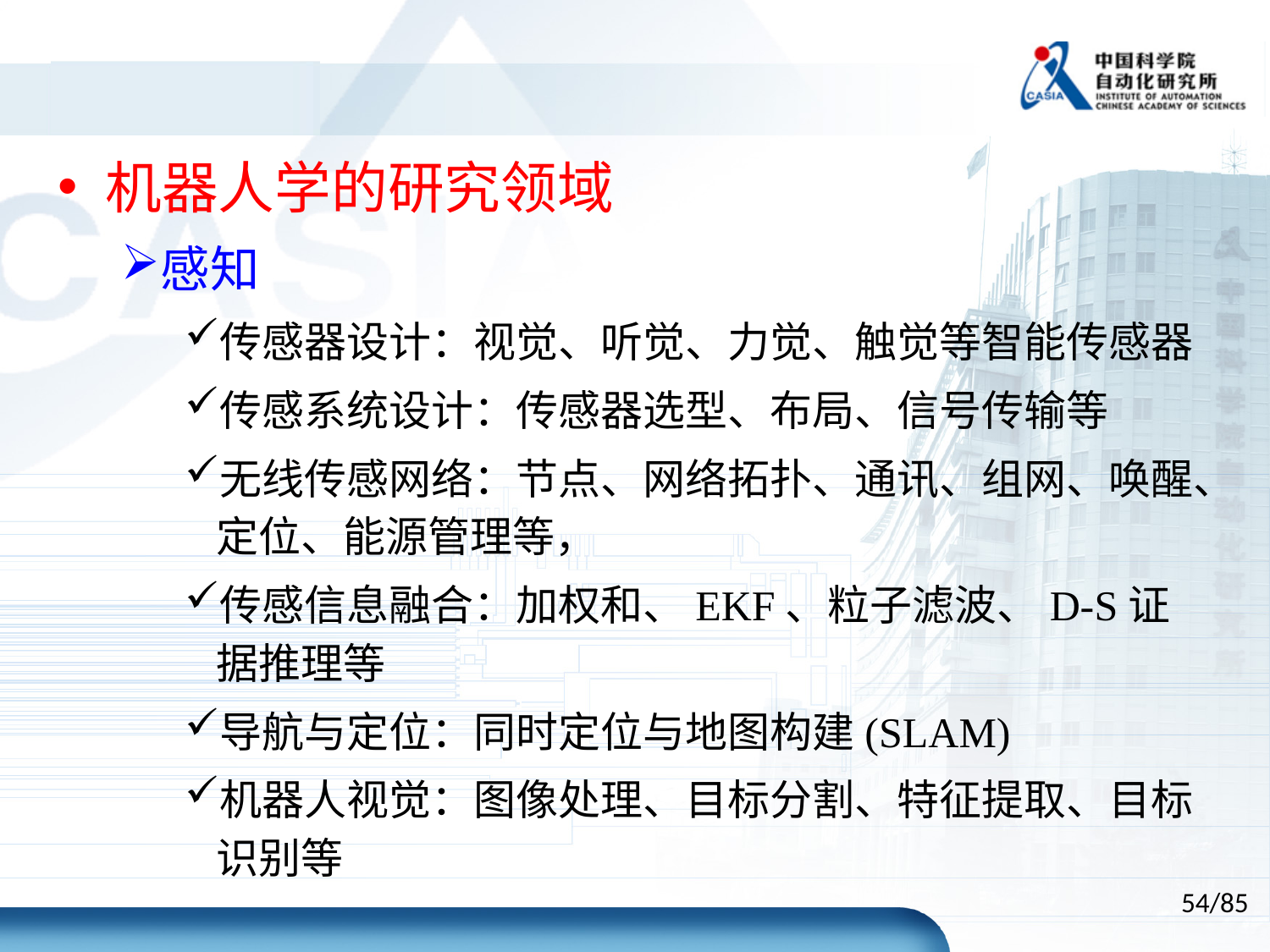

机器人学的研究领域
感知
传感器设计：视觉、听觉、力觉、触觉等智能传感器
传感系统设计：传感器选型、布局、信号传输等
无线传感网络：节点、网络拓扑、通讯、组网、唤醒、定位、能源管理等，
传感信息融合：加权和、EKF、粒子滤波、D-S证据推理等
导航与定位：同时定位与地图构建(SLAM)
机器人视觉：图像处理、目标分割、特征提取、目标识别等
54/85